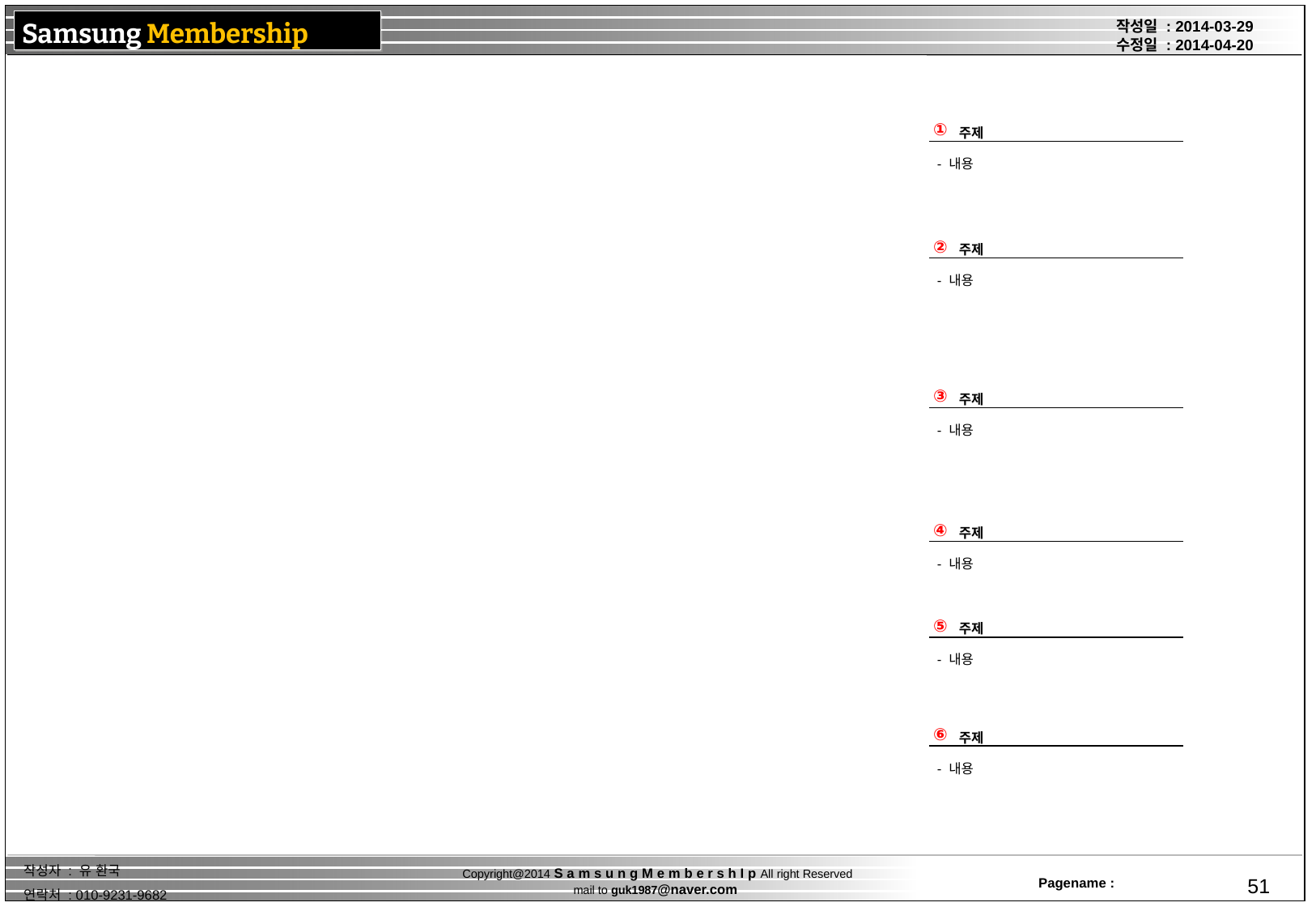

①
주제
- 내용
②
주제
- 내용
③
주제
- 내용
④
주제
- 내용
⑤
주제
- 내용
⑥
주제
- 내용